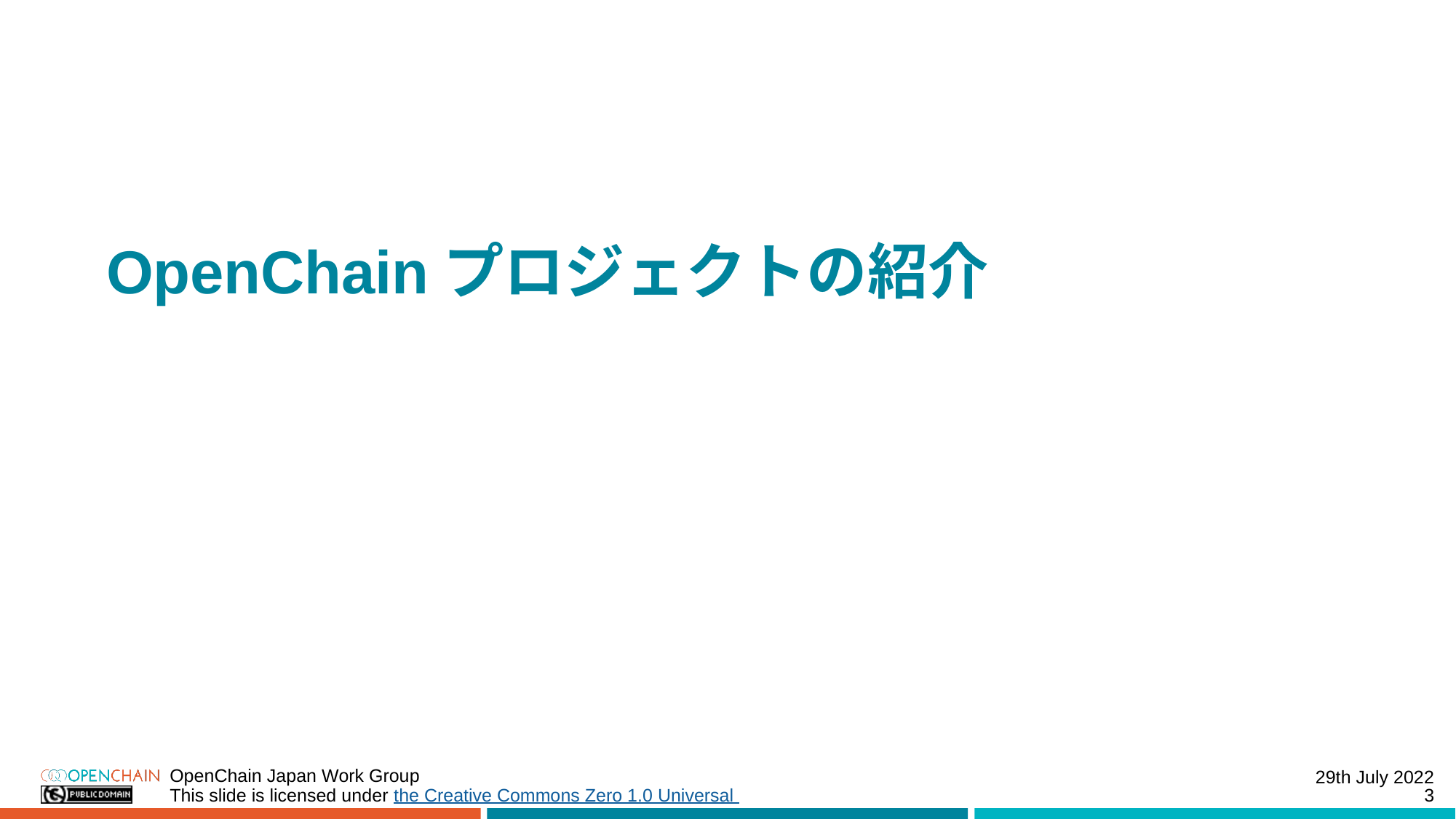

#
OpenChainプロジェクトの紹介
29th July 2022
OpenChain Japan Work Group
3